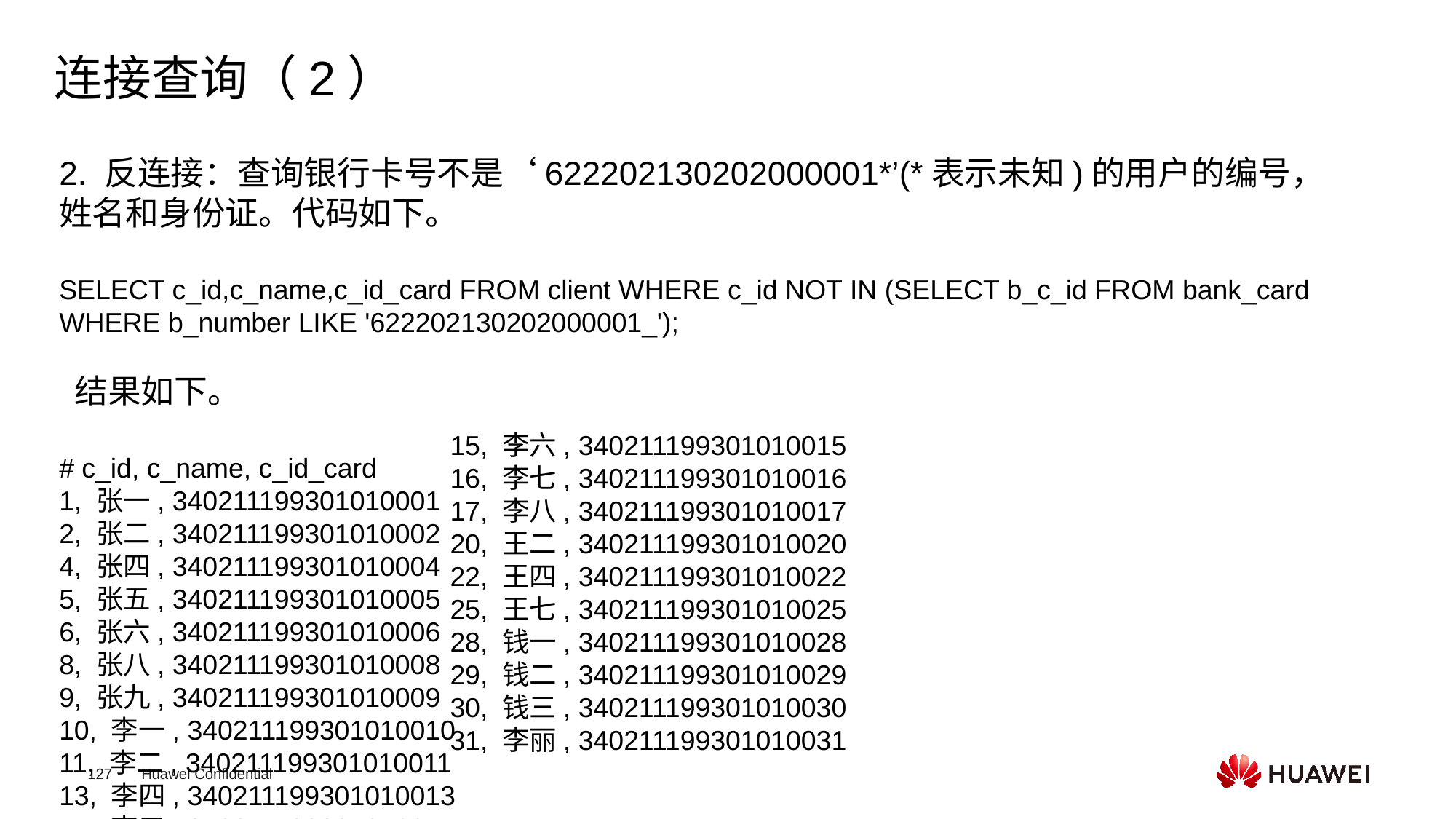

# 连接查询（2）
2. 反连接：查询银行卡号不是‘622202130202000001*’(*表示未知)的用户的编号，姓名和身份证。代码如下。

SELECT c_id,c_name,c_id_card FROM client WHERE c_id NOT IN (SELECT b_c_id FROM bank_card WHERE b_number LIKE '622202130202000001_');

 结果如下。

# c_id, c_name, c_id_card
1, 张一, 340211199301010001
2, 张二, 340211199301010002
4, 张四, 340211199301010004
5, 张五, 340211199301010005
6, 张六, 340211199301010006
8, 张八, 340211199301010008
9, 张九, 340211199301010009
10, 李一, 340211199301010010
11, 李二, 340211199301010011
13, 李四, 340211199301010013
14, 李五, 340211199301010014

Text
Text
Text
Text
Text
Text
Text
Text
Text
Text
Text
Text
Text
Text
Text
Text
Text
Text
Text
Text
Text
Text
Text
Text
Text
Text
Text
Text
Text
Text
Text
Text
Text
Text
Text
Text
Text
Text
Text
Text
Text
Text
Text
Text
Text
Text
15, 李六, 340211199301010015
16, 李七, 340211199301010016
17, 李八, 340211199301010017
20, 王二, 340211199301010020
22, 王四, 340211199301010022
25, 王七, 340211199301010025
28, 钱一, 340211199301010028
29, 钱二, 340211199301010029
30, 钱三, 340211199301010030
31, 李丽, 340211199301010031